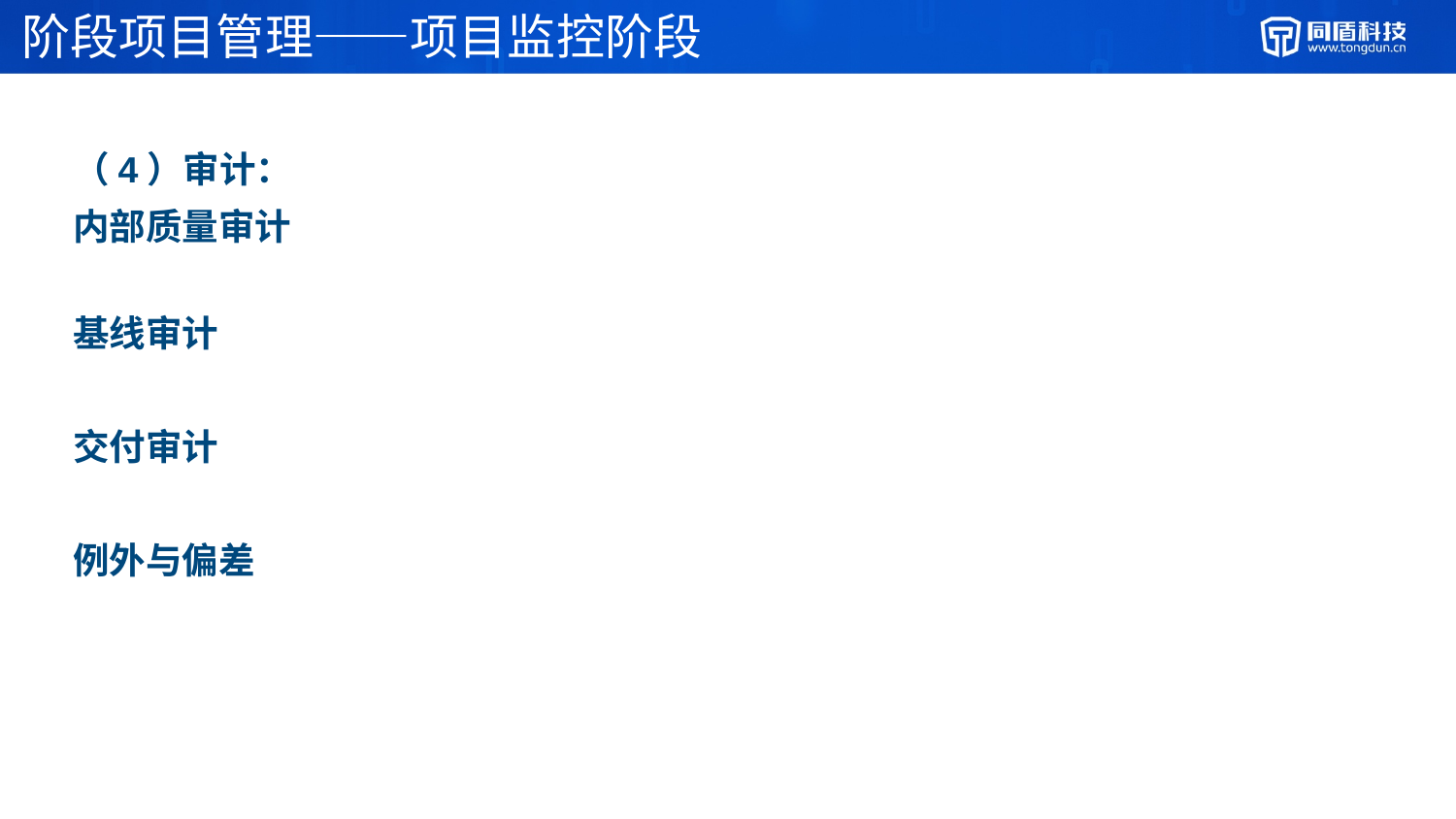

# 阶段项目管理——项目监控阶段
（4）审计：
内部质量审计

基线审计

交付审计

例外与偏差